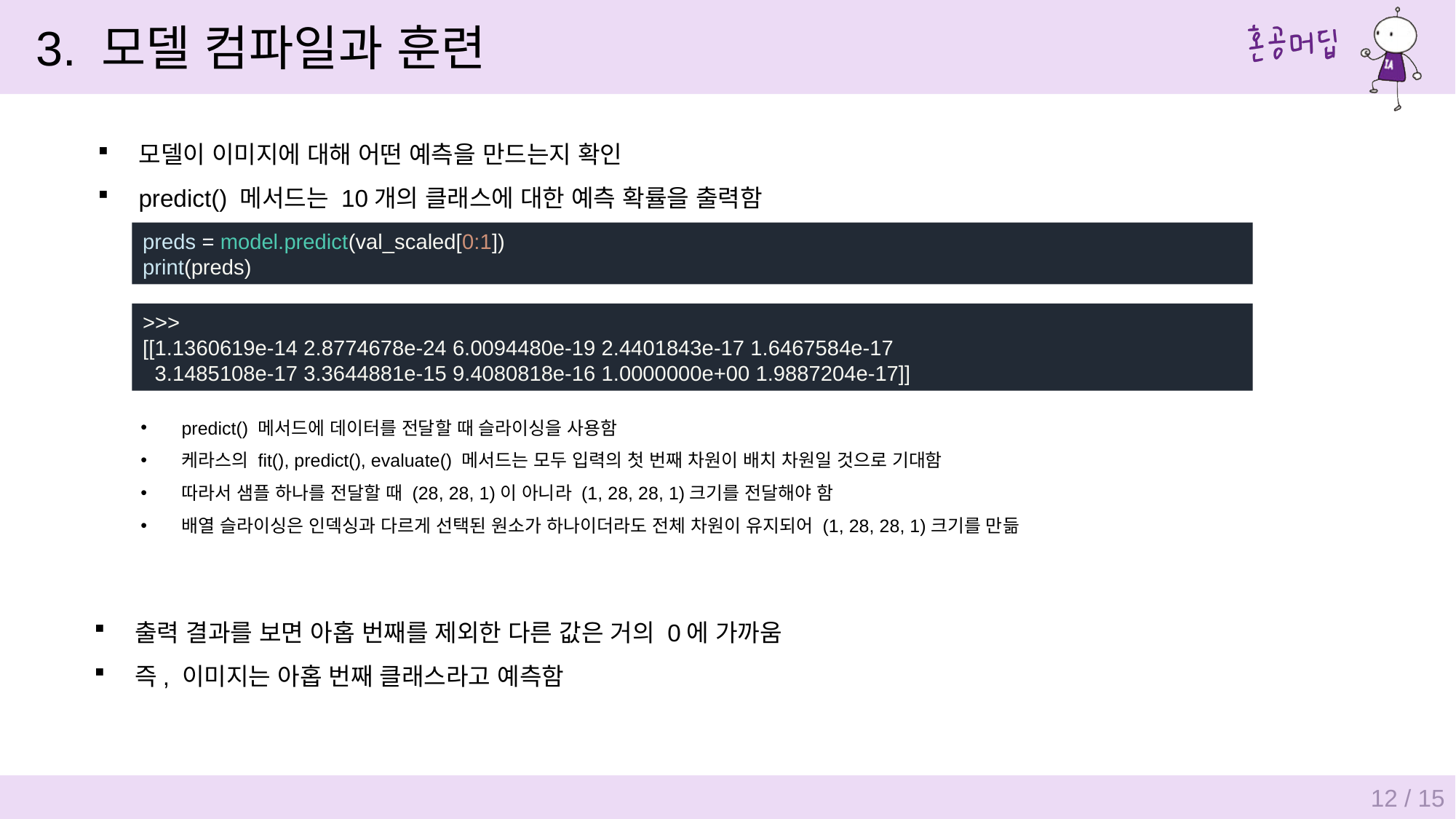

3. 모델 컴파일과 훈련
모델이 이미지에 대해 어떤 예측을 만드는지 확인
predict() 메서드는 10개의 클래스에 대한 예측 확률을 출력함
preds = model.predict(val_scaled[0:1])
print(preds)
>>>
[[1.1360619e-14 2.8774678e-24 6.0094480e-19 2.4401843e-17 1.6467584e-17
  3.1485108e-17 3.3644881e-15 9.4080818e-16 1.0000000e+00 1.9887204e-17]]
predict() 메서드에 데이터를 전달할 때 슬라이싱을 사용함
케라스의 fit(), predict(), evaluate() 메서드는 모두 입력의 첫 번째 차원이 배치 차원일 것으로 기대함
따라서 샘플 하나를 전달할 때 (28, 28, 1)이 아니라 (1, 28, 28, 1)크기를 전달해야 함
배열 슬라이싱은 인덱싱과 다르게 선택된 원소가 하나이더라도 전체 차원이 유지되어 (1, 28, 28, 1)크기를 만듦
출력 결과를 보면 아홉 번째를 제외한 다른 값은 거의 0에 가까움
즉, 이미지는 아홉 번째 클래스라고 예측함
12 / 15